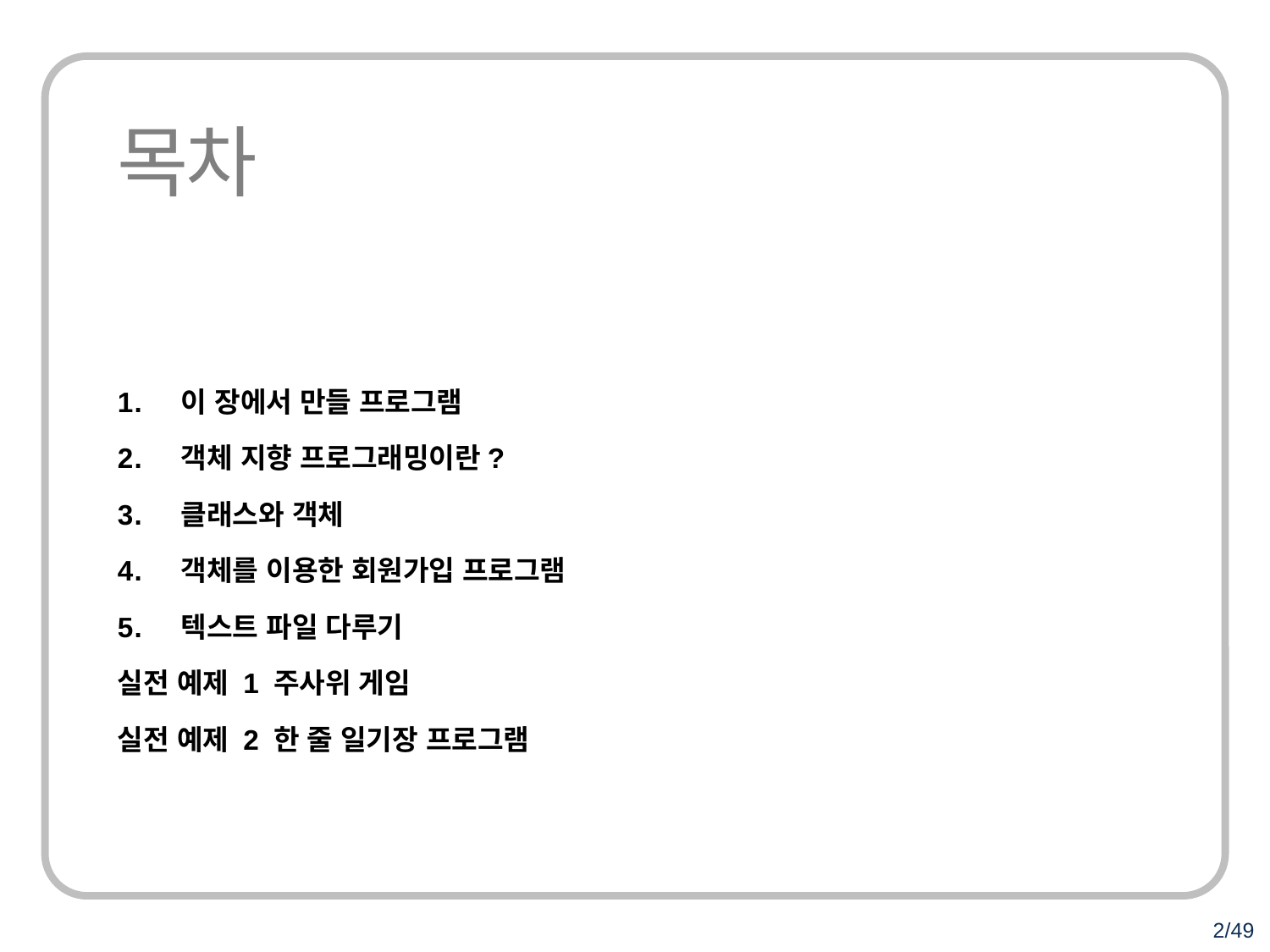

이 장에서 만들 프로그램
객체 지향 프로그래밍이란?
클래스와 객체
객체를 이용한 회원가입 프로그램
텍스트 파일 다루기
실전 예제 1 주사위 게임
실전 예제 2 한 줄 일기장 프로그램